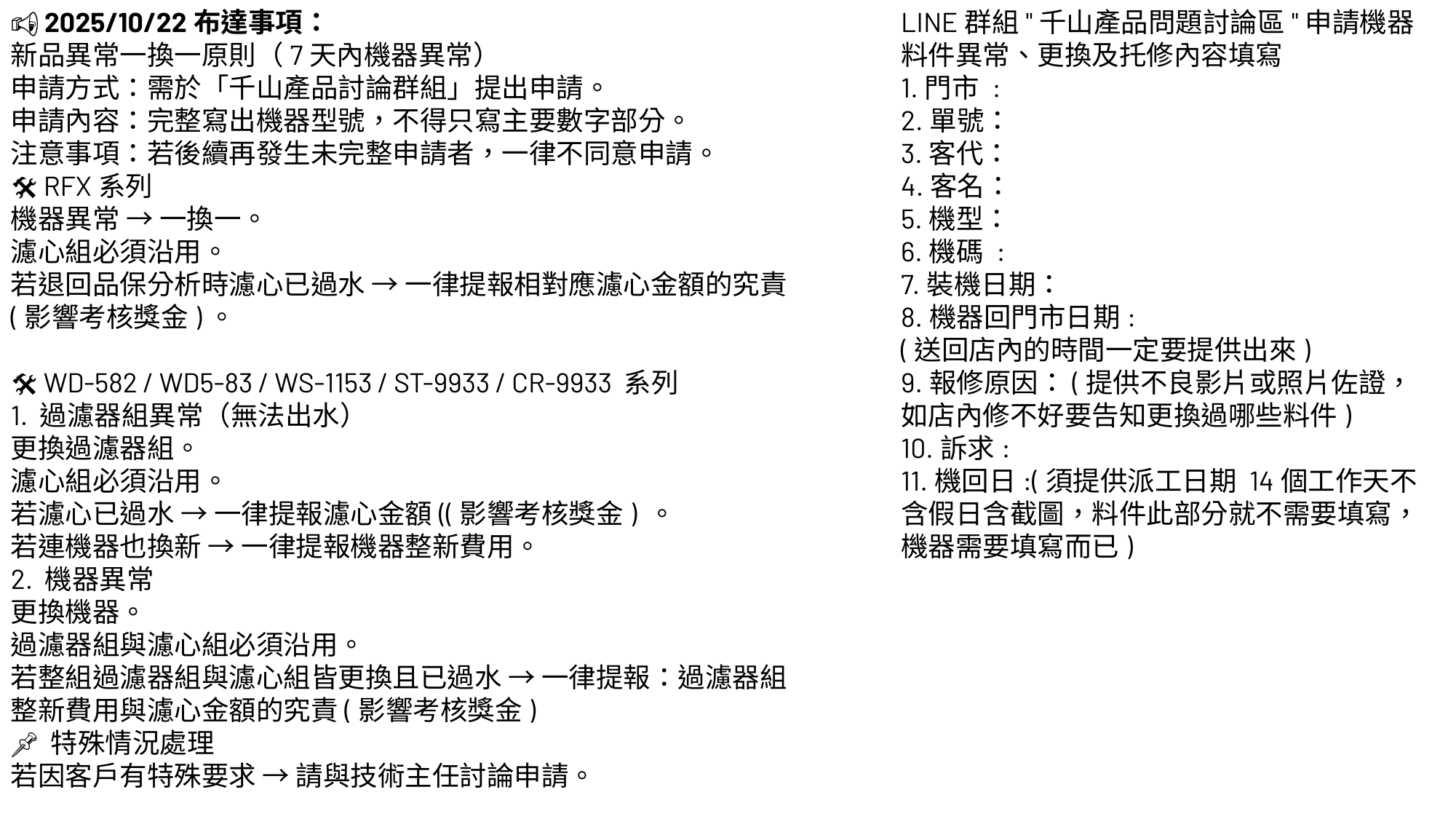

📢 2025/10/22布達事項：
新品異常一換一原則（7天內機器異常）
申請方式：需於「千山產品討論群組」提出申請。
申請內容：完整寫出機器型號，不得只寫主要數字部分。
注意事項：若後續再發生未完整申請者，一律不同意申請。
🛠 RFX系列
機器異常 → 一換一。
濾心組必須沿用。
若退回品保分析時濾心已過水 → 一律提報相對應濾心金額的究責(影響考核獎金)。

🛠 WD-582 / WD5-83 / WS-1153 / ST-9933 / CR-9933 系列
1. 過濾器組異常（無法出水）
更換過濾器組。
濾心組必須沿用。
若濾心已過水 → 一律提報濾心金額((影響考核獎金) 。
若連機器也換新 → 一律提報機器整新費用。
2. 機器異常
更換機器。
過濾器組與濾心組必須沿用。
若整組過濾器組與濾心組皆更換且已過水 → 一律提報：過濾器組整新費用與濾心金額的究責(影響考核獎金)
📌 特殊情況處理
若因客戶有特殊要求 → 請與技術主任討論申請。
LINE群組"千山產品問題討論區"申請機器料件異常、更換及托修內容填寫
1.門市 :
2.單號：
3.客代：
4.客名：
5.機型：
6.機碼 :
7.裝機日期：
8.機器回門市日期:
(送回店內的時間一定要提供出來)
9.報修原因：(提供不良影片或照片佐證，如店內修不好要告知更換過哪些料件)
10.訴求:
11.機回日:(須提供派工日期 14個工作天不含假日含截圖，料件此部分就不需要填寫，機器需要填寫而已)